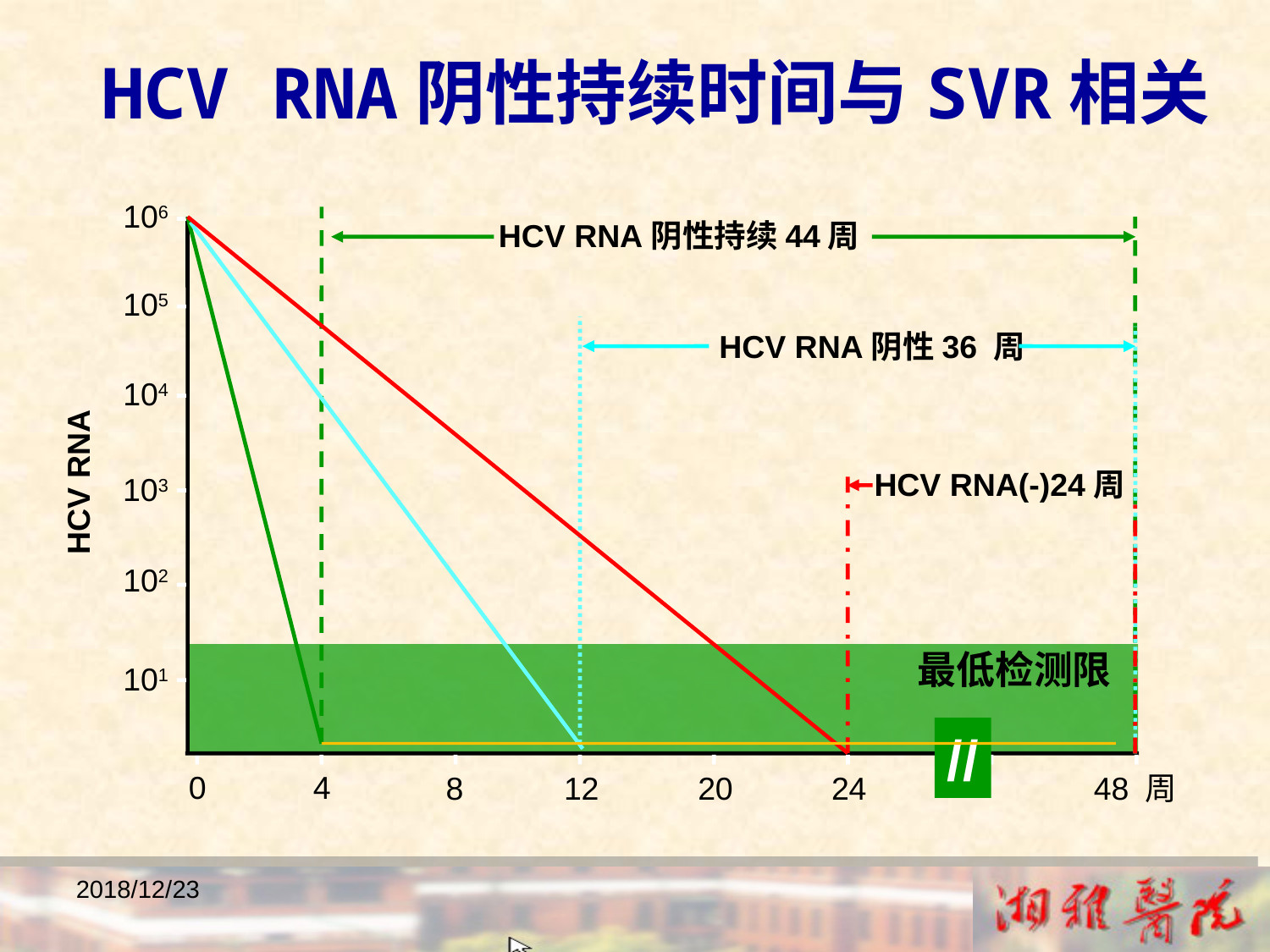

HCV RNA阴性持续时间与SVR相关

106

HCV RNA阴性持续44周

105

HCV RNA阴性36 周
104

HCV RNA
HCV RNA(-)24周
103

102

最低检测限

101

//

0
4
8
12
20
24
48 周
2018/12/23